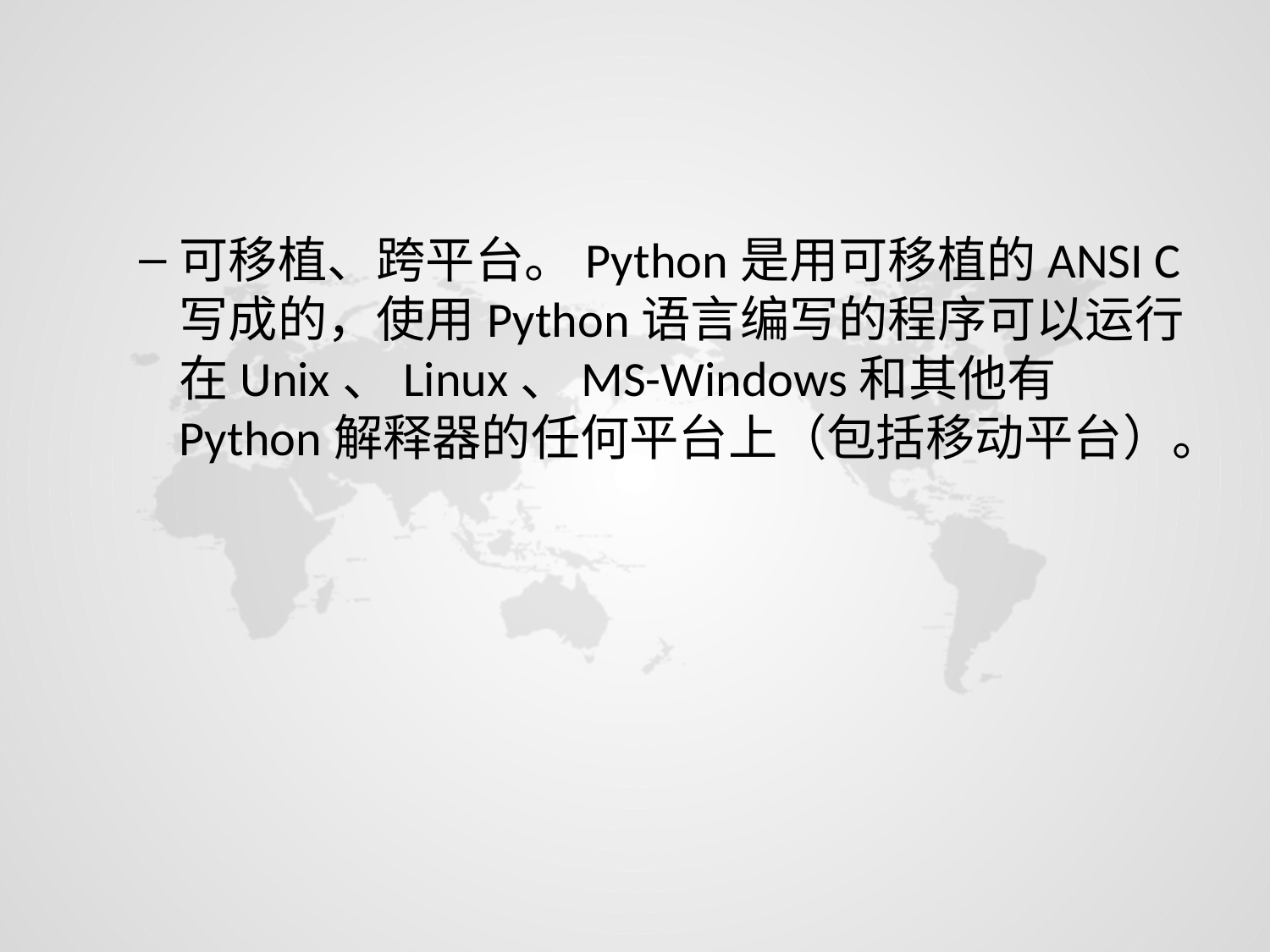

#
可移植、跨平台。Python是用可移植的ANSI C写成的，使用Python语言编写的程序可以运行在Unix、Linux、MS-Windows和其他有Python解释器的任何平台上（包括移动平台）。